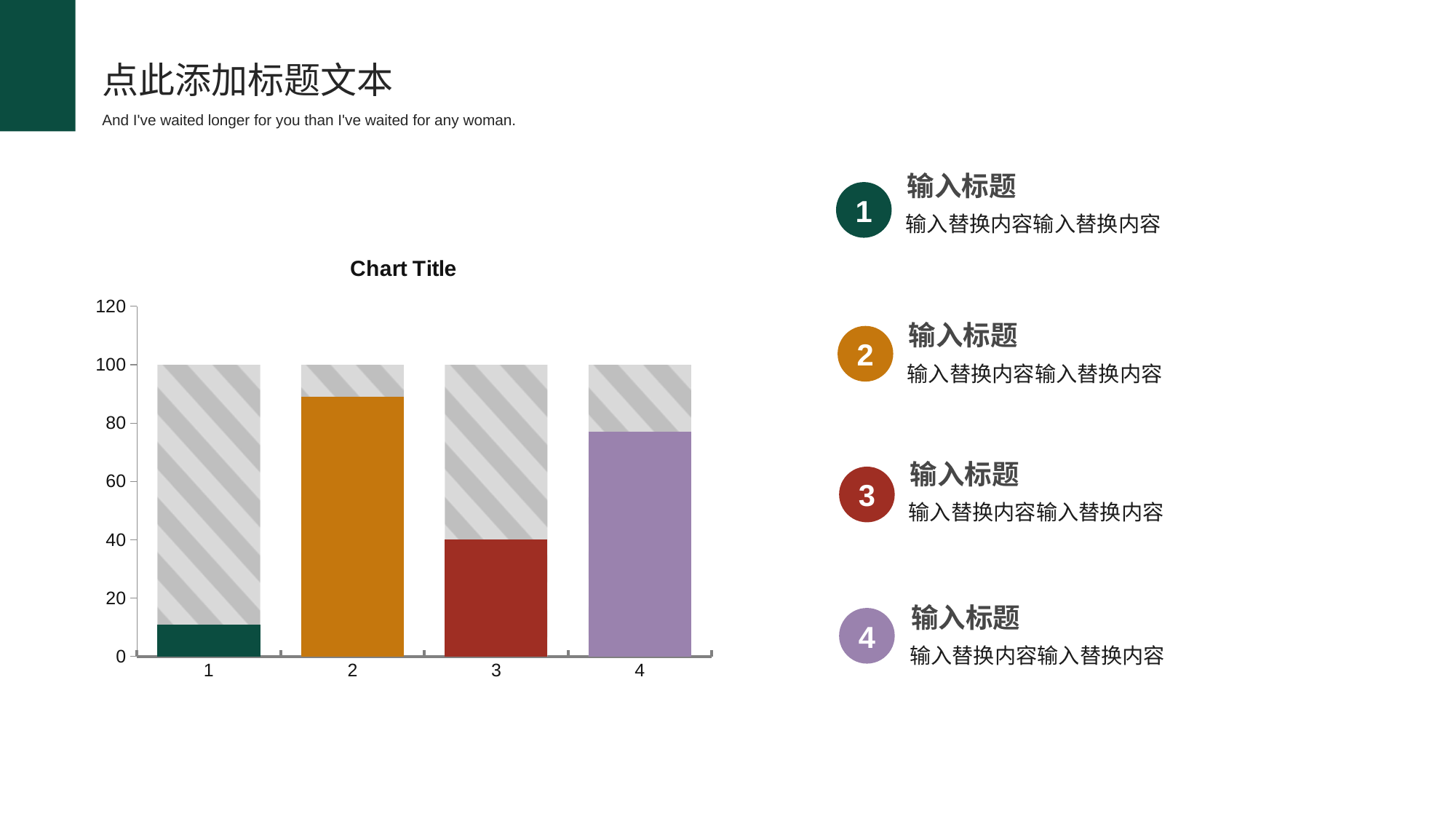

点此添加标题文本
And I've waited longer for you than I've waited for any woman.
输入标题
1
输入替换内容输入替换内容

### Chart:

| Category |  |  |
|---|---|---|
输入标题
2
输入替换内容输入替换内容
输入标题
3
输入替换内容输入替换内容
输入标题
4
输入替换内容输入替换内容